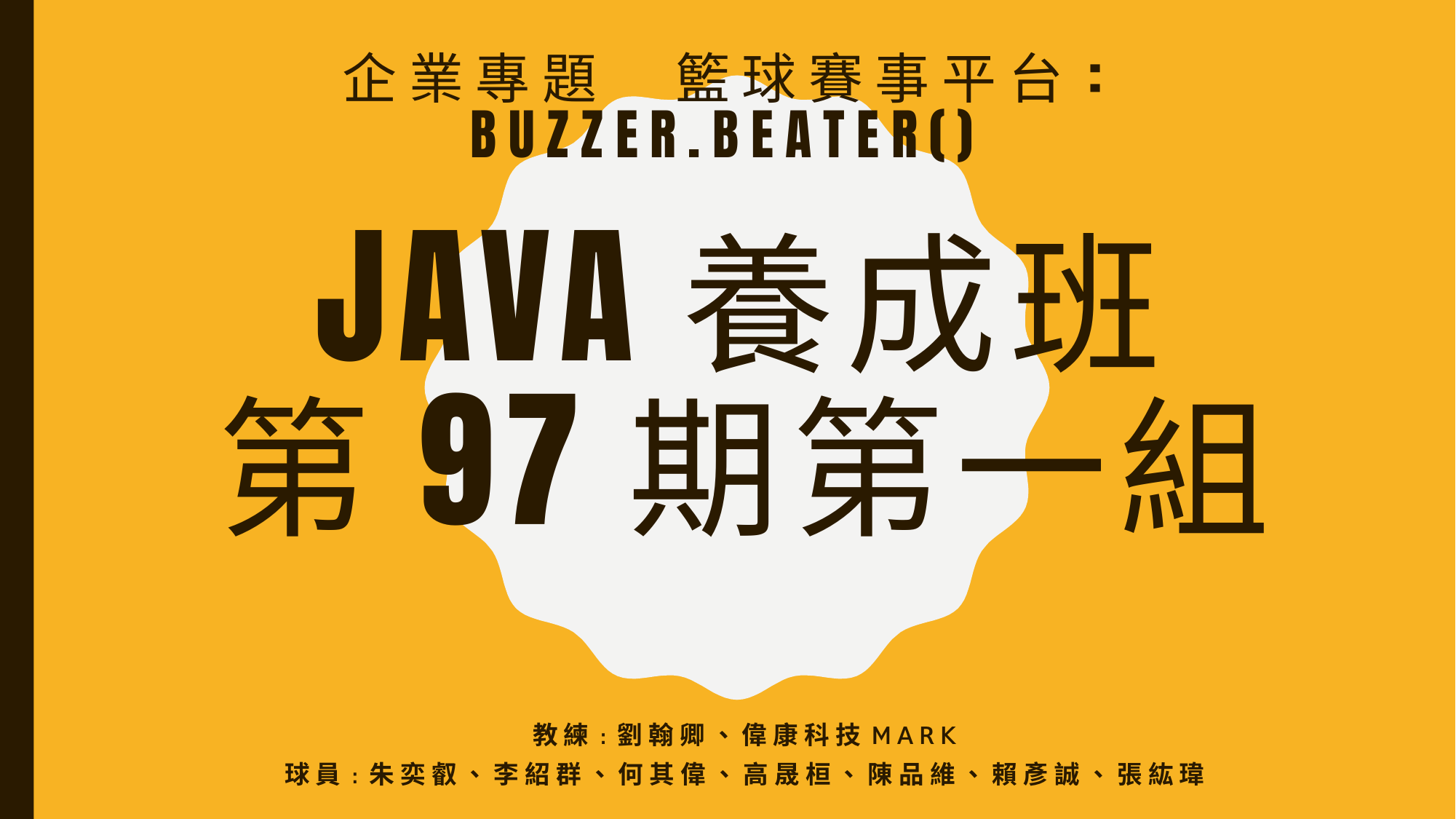

企業專題　籃球賽事平台:
Buzzer.beater()
# JAVA養成班 第97期第一組
教練:劉翰卿、偉康科技Mark
球員:朱奕叡、李紹群、何其偉、高晟桓、陳品維、賴彥誠、張紘瑋